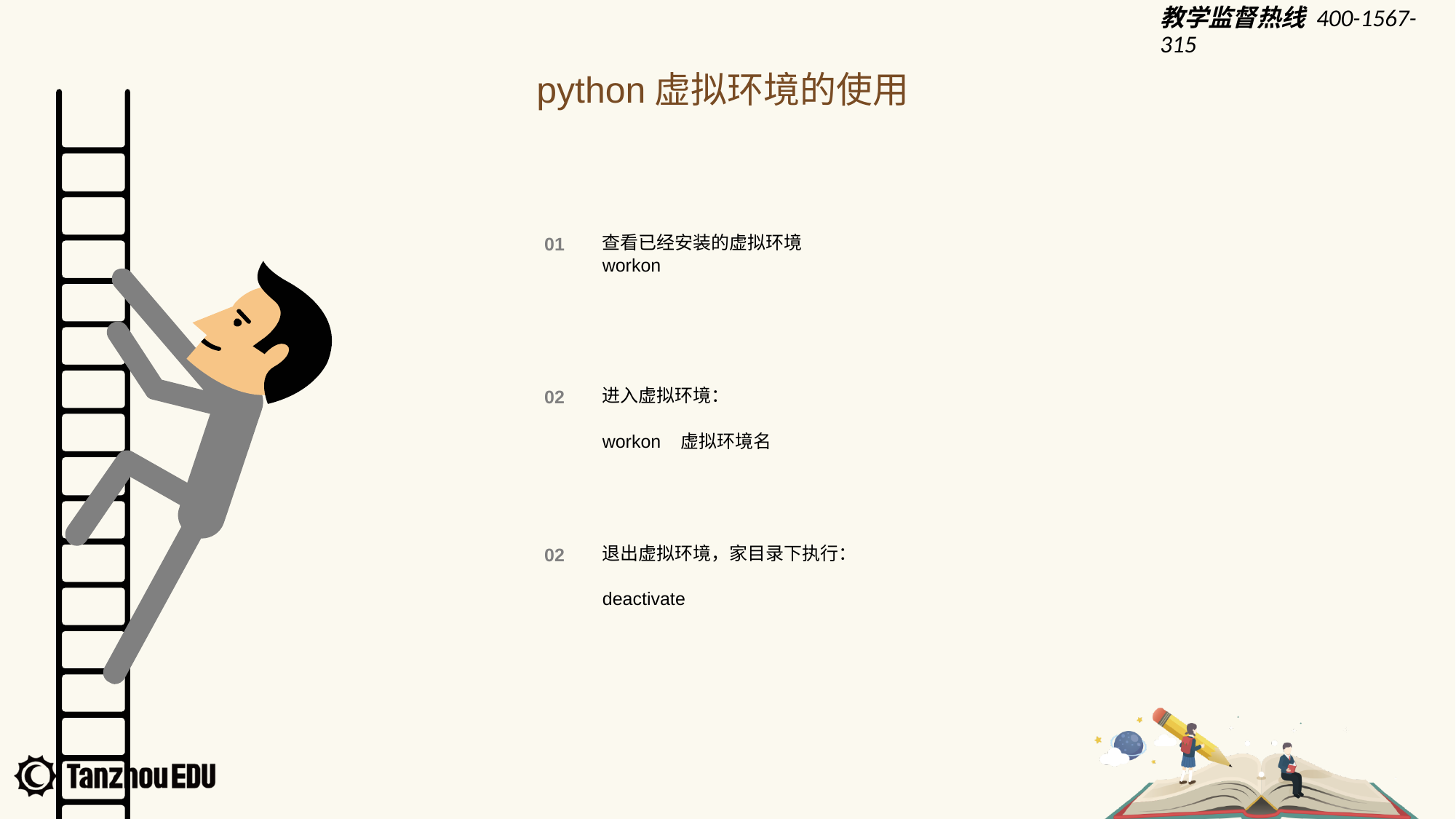

python虚拟环境的使用

查看已经安装的虚拟环境
workon
01
进入虚拟环境：

workon   虚拟环境名
02
退出虚拟环境，家目录下执行：

deactivate
02